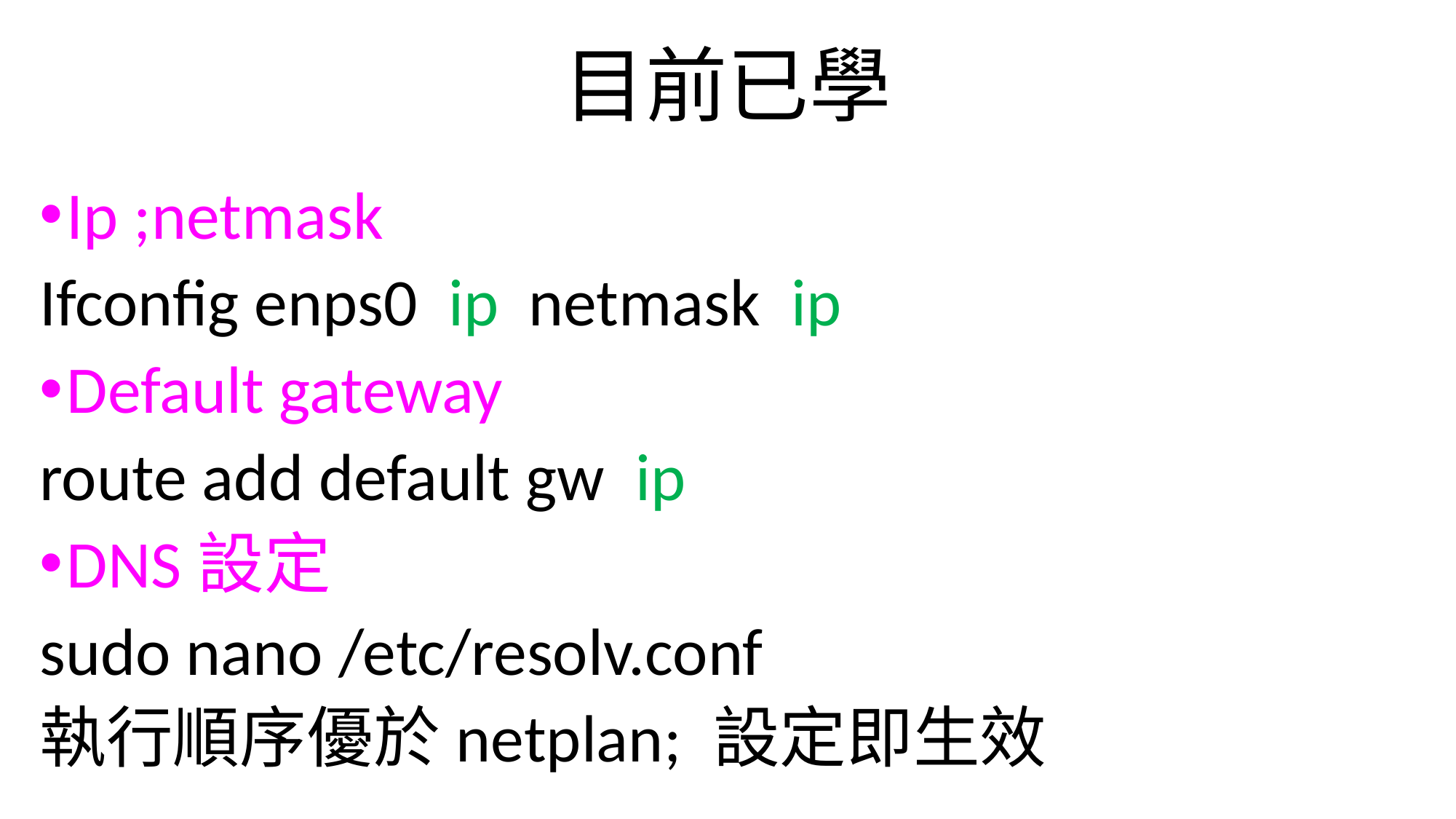

# 目前已學
Ip ;netmask
Ifconfig enps0  ip  netmask  ip
Default gateway
route add default gw  ip
DNS設定
sudo nano /etc/resolv.conf
執行順序優於netplan; 設定即生效